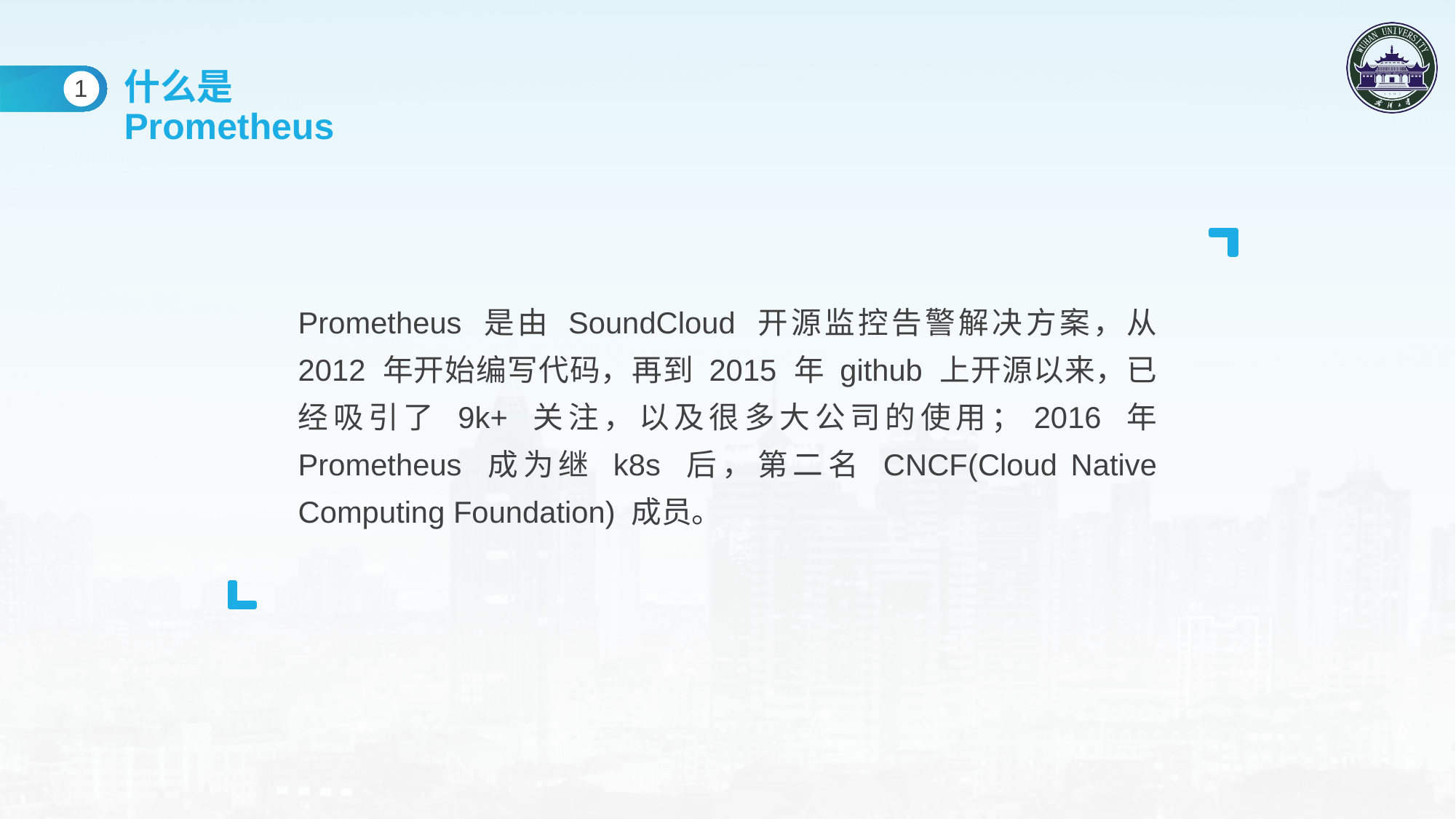

什么是Prometheus
1

Prometheus 是由 SoundCloud 开源监控告警解决方案，从 2012 年开始编写代码，再到 2015 年 github 上开源以来，已经吸引了 9k+ 关注，以及很多大公司的使用；2016 年 Prometheus 成为继 k8s 后，第二名 CNCF(Cloud Native Computing Foundation) 成员。